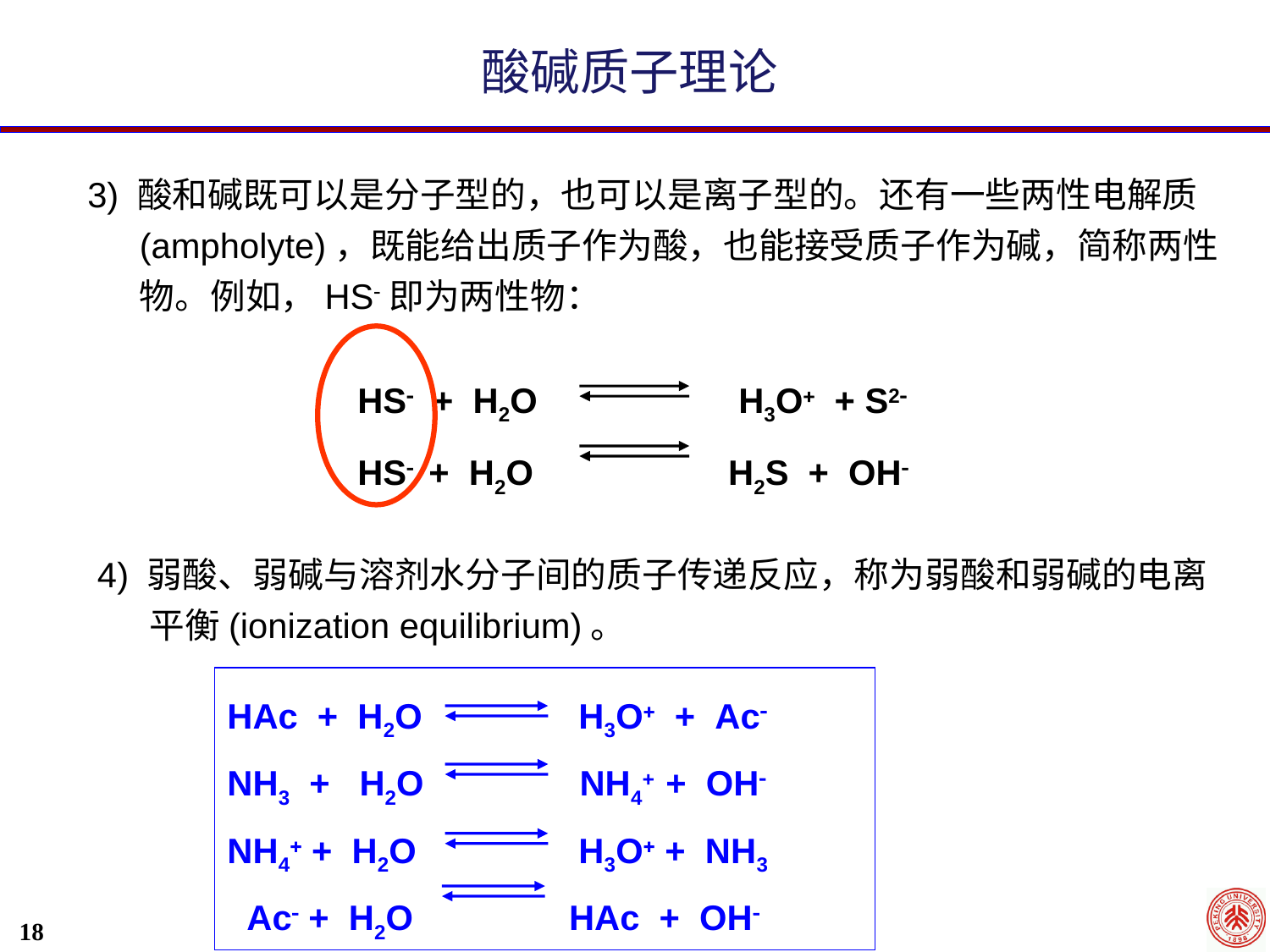

酸碱质子理论

3) 酸和碱既可以是分子型的，也可以是离子型的。还有一些两性电解质(ampholyte)，既能给出质子作为酸，也能接受质子作为碱，简称两性物。例如，HS−即为两性物：

HS−  +  H2O  	 	H3O+  + S2−
HS−  +  H2O                    H2S  +  OH−

4) 弱酸、弱碱与溶剂水分子间的质子传递反应，称为弱酸和弱碱的电离平衡(ionization equilibrium)。
HAc  +  H2O  	          H3O+  +  Ac−
NH3  +   H2O                NH4+  +  OH−
NH4+ +  H2O  	          H3O+ +  NH3
  Ac− +  H2O                HAc  +  OH−

18